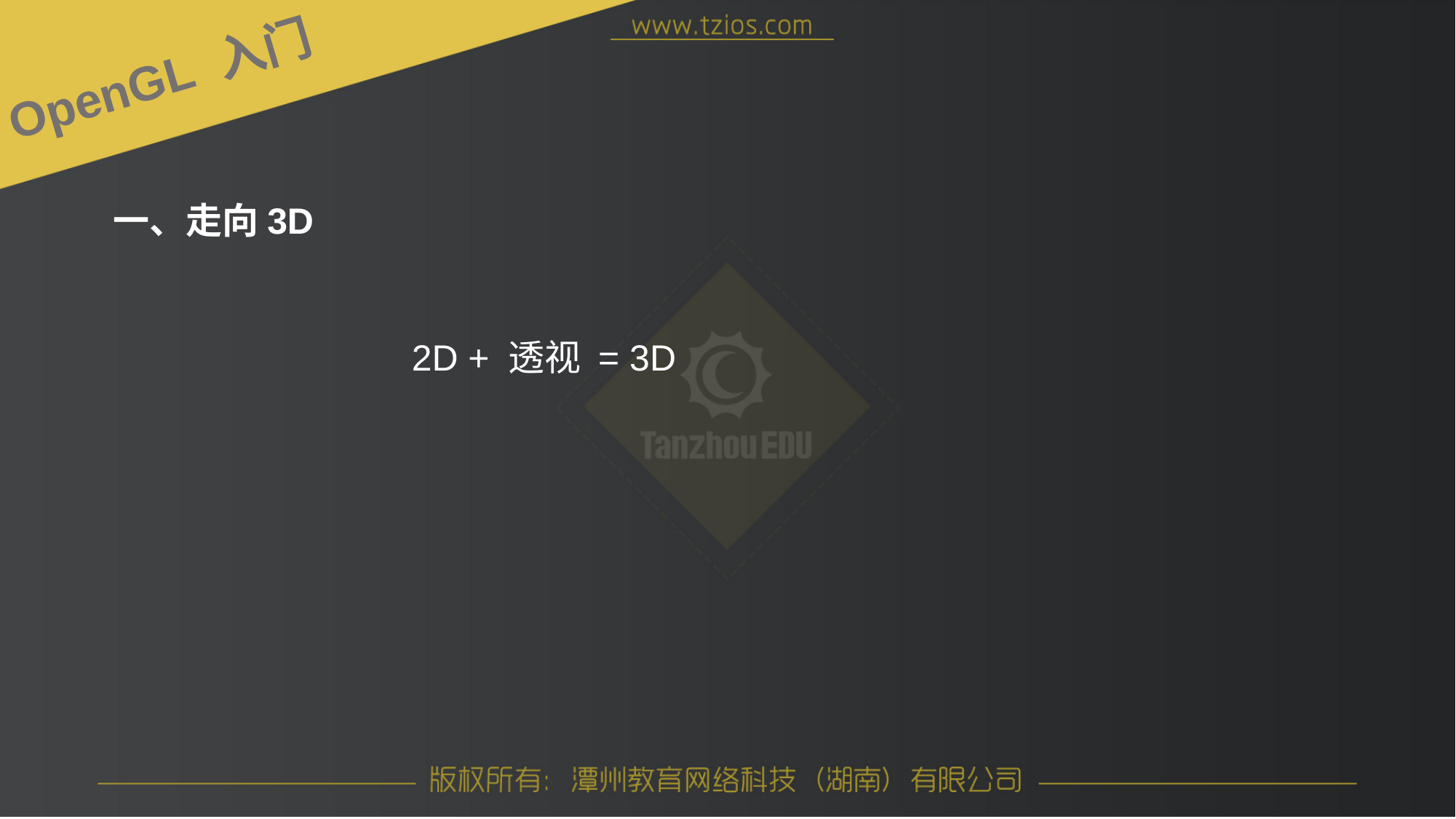

OpenGL 入门
一、走向3D
2D + 透视 = 3D